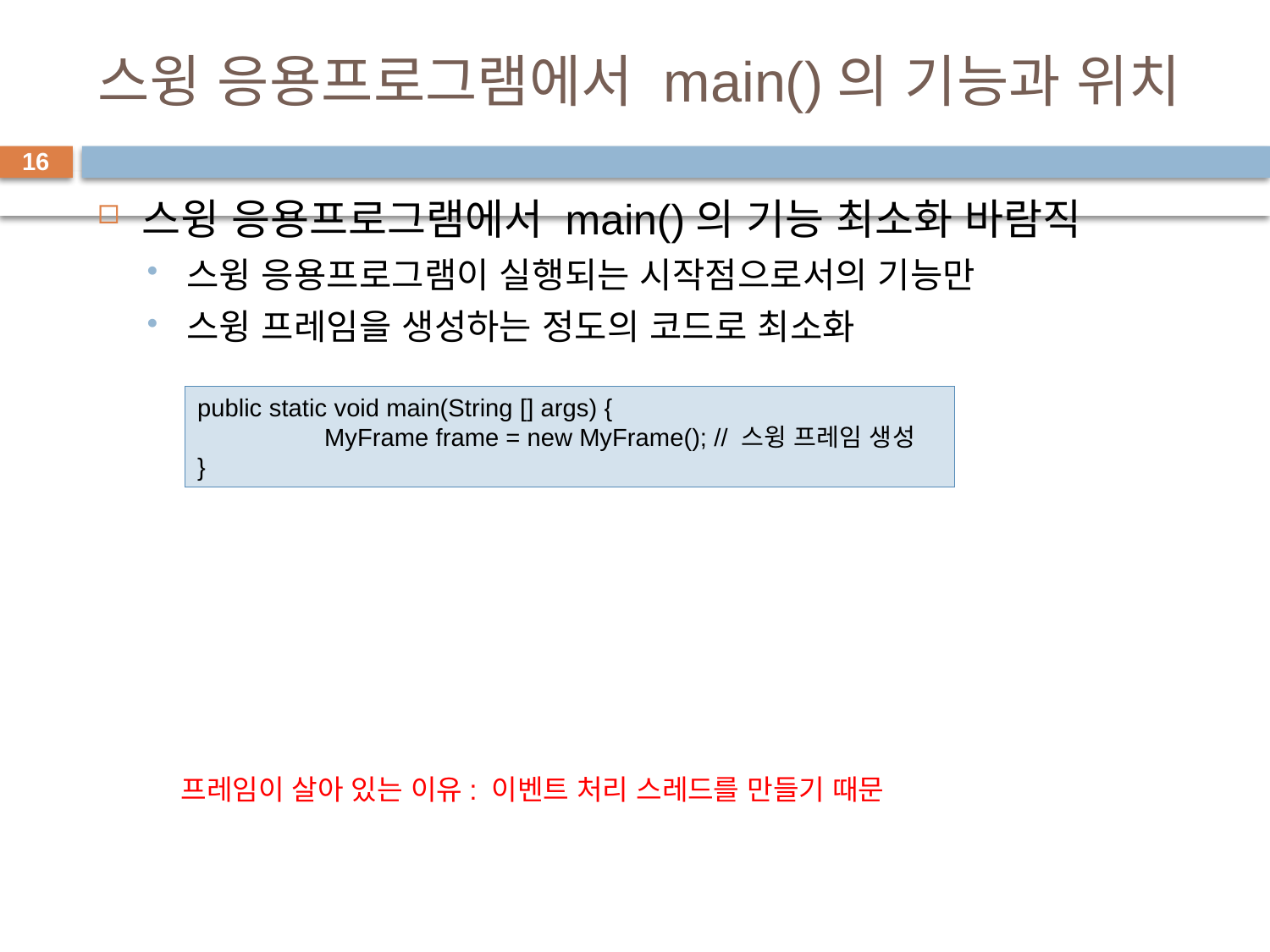

# 스윙 응용프로그램에서 main()의 기능과 위치
16
스윙 응용프로그램에서 main()의 기능 최소화 바람직
스윙 응용프로그램이 실행되는 시작점으로서의 기능만
스윙 프레임을 생성하는 정도의 코드로 최소화
public static void main(String [] args) {
	MyFrame frame = new MyFrame(); // 스윙 프레임 생성
}
프레임이 살아 있는 이유: 이벤트 처리 스레드를 만들기 때문